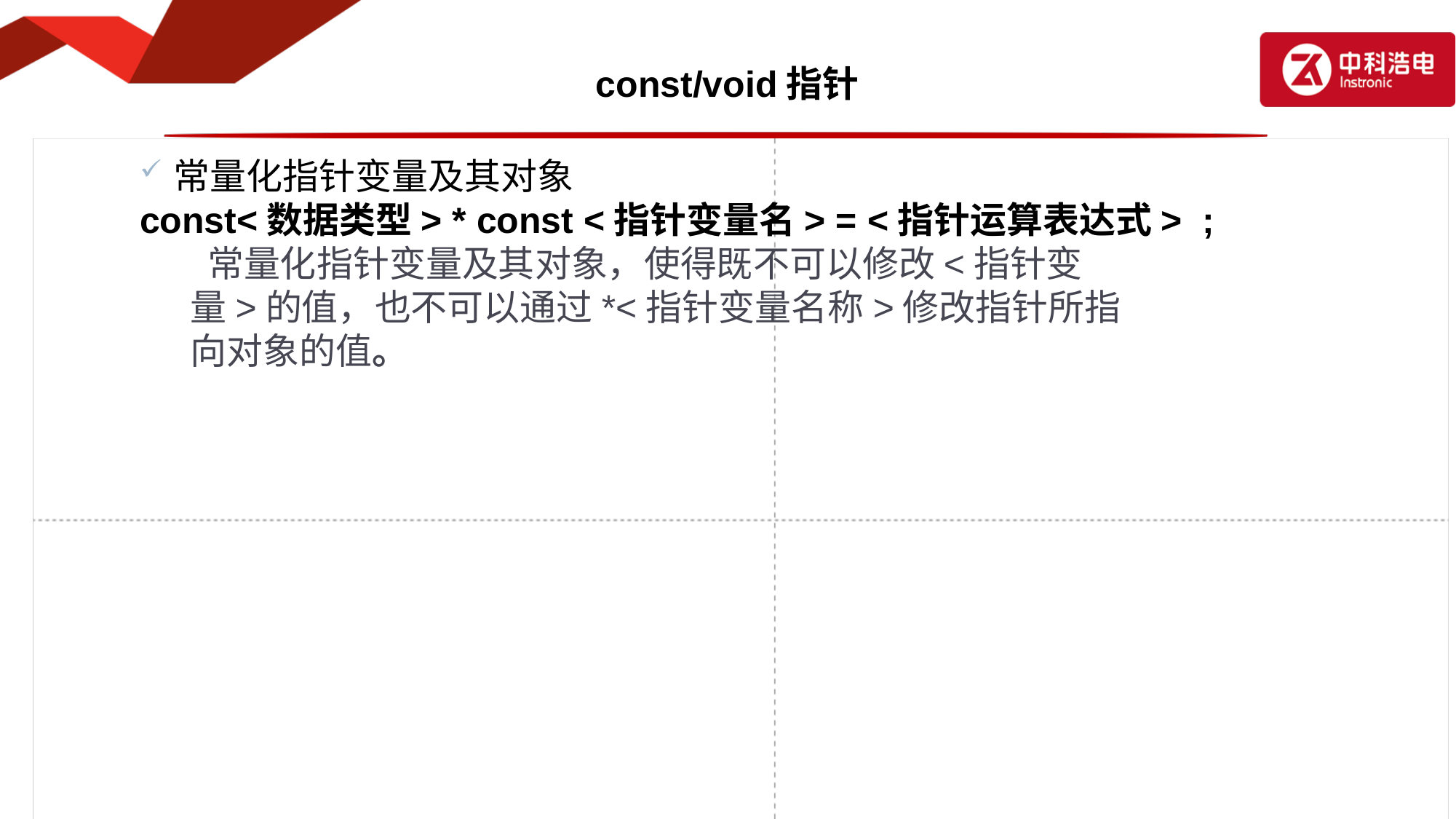

# const/void指针
常量化指针变量及其对象
const<数据类型> * const <指针变量名> = <指针运算表达式>  ;
 常量化指针变量及其对象，使得既不可以修改<指针变
量>的值，也不可以通过*<指针变量名称>修改指针所指
向对象的值。